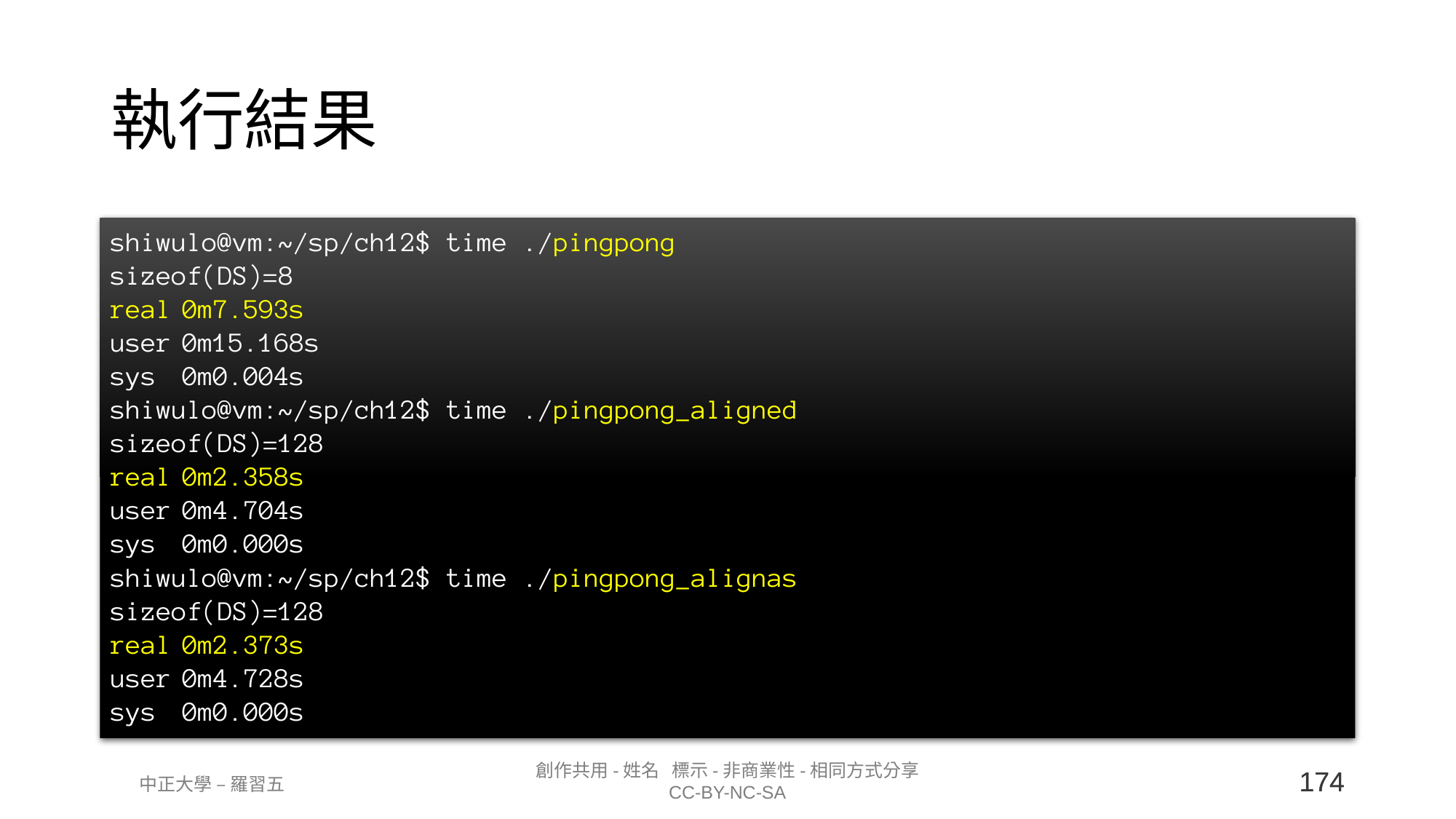

# 執行結果
shiwulo@vm:~/sp/ch12$ time ./pingpong
sizeof(DS)=8
real	0m7.593s
user	0m15.168s
sys	0m0.004s
shiwulo@vm:~/sp/ch12$ time ./pingpong_aligned
sizeof(DS)=128
real	0m2.358s
user	0m4.704s
sys	0m0.000s
shiwulo@vm:~/sp/ch12$ time ./pingpong_alignas
sizeof(DS)=128
real	0m2.373s
user	0m4.728s
sys	0m0.000s